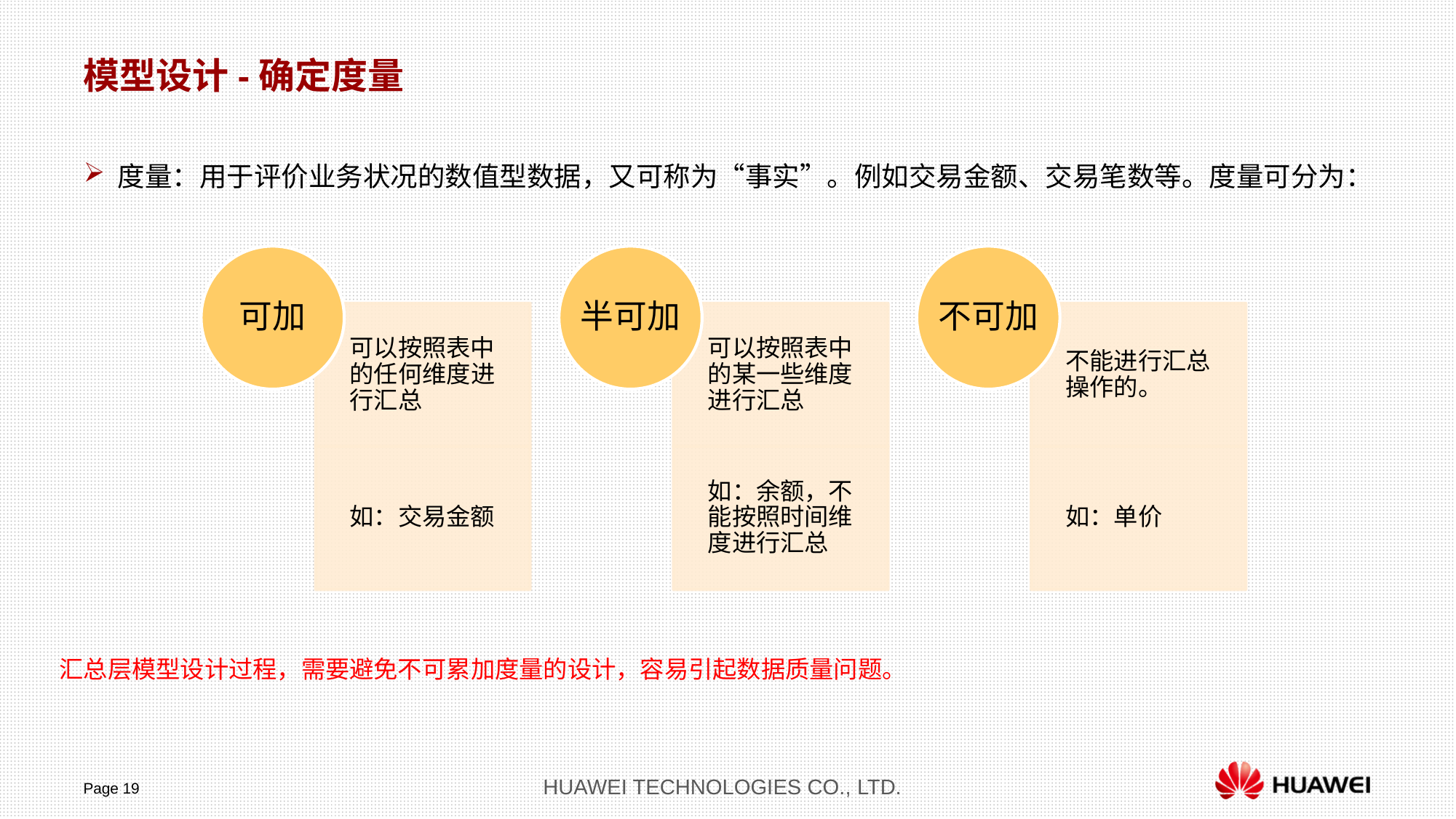

模型设计-确定度量
度量：用于评价业务状况的数值型数据，又可称为“事实”。例如交易金额、交易笔数等。度量可分为：
可以按照表中的任何维度进行汇总
如：交易金额
可加
可以按照表中的某一些维度进行汇总
如：余额，不能按照时间维度进行汇总
半可加
不能进行汇总操作的。
如：单价
不可加
汇总层模型设计过程，需要避免不可累加度量的设计，容易引起数据质量问题。